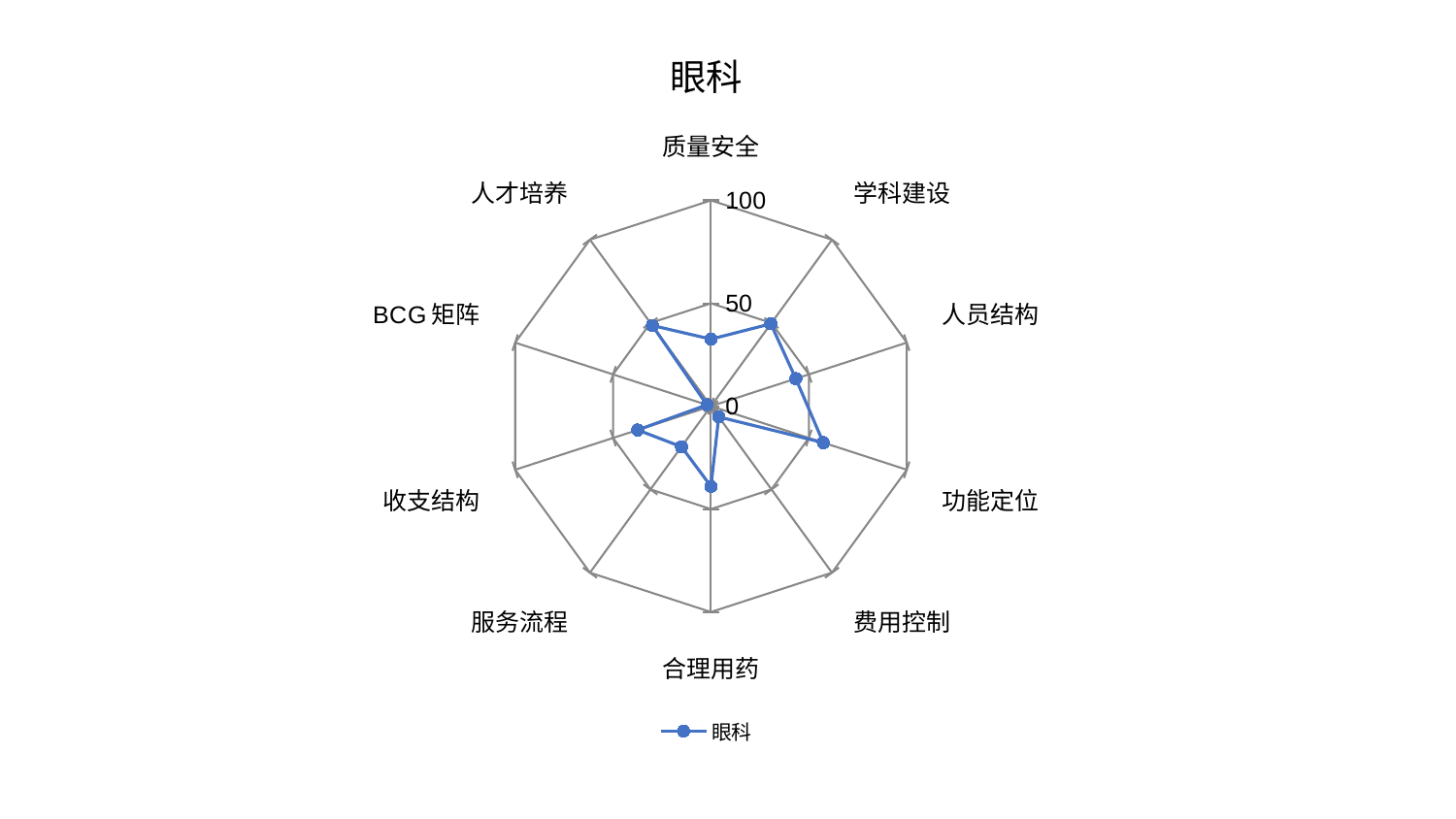

### Chart: 眼科

| Category | 眼科 |
|---|---|
| 质量安全 | 32.597019377418356 |
| 学科建设 | 49.453948046758335 |
| 人员结构 | 43.33609970978323 |
| 功能定位 | 57.388925592447976 |
| 费用控制 | 6.440662229003127 |
| 合理用药 | 38.974654443580945 |
| 服务流程 | 24.392786695310765 |
| 收支结构 | 37.45709786176734 |
| BCG矩阵 | 2.070432147742276 |
| 人才培养 | 48.46060415194131 |
108